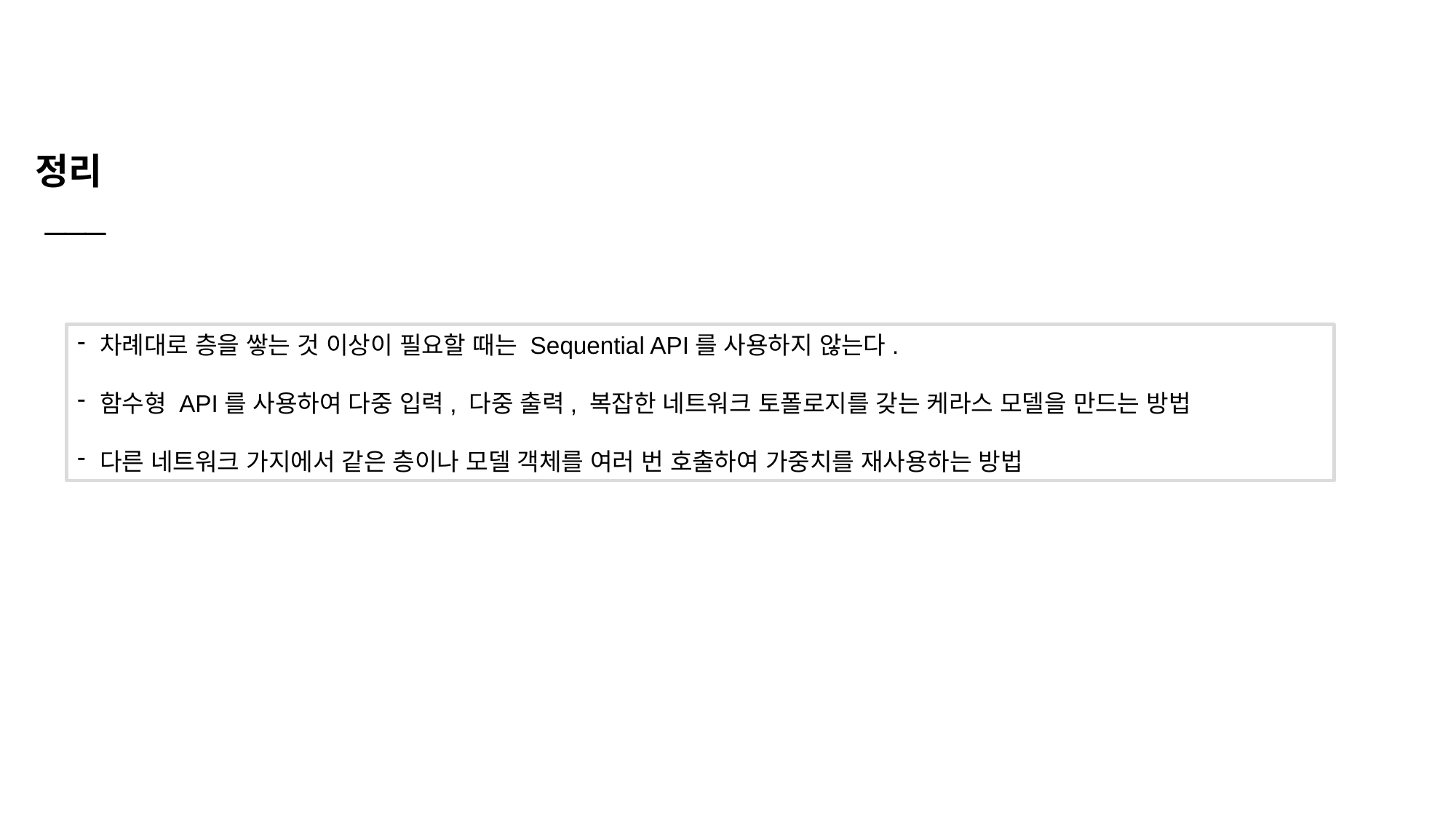

정리
 ___
차례대로 층을 쌓는 것 이상이 필요할 때는 Sequential API를 사용하지 않는다.

함수형 API를 사용하여 다중 입력, 다중 출력, 복잡한 네트워크 토폴로지를 갖는 케라스 모델을 만드는 방법

다른 네트워크 가지에서 같은 층이나 모델 객체를 여러 번 호출하여 가중치를 재사용하는 방법